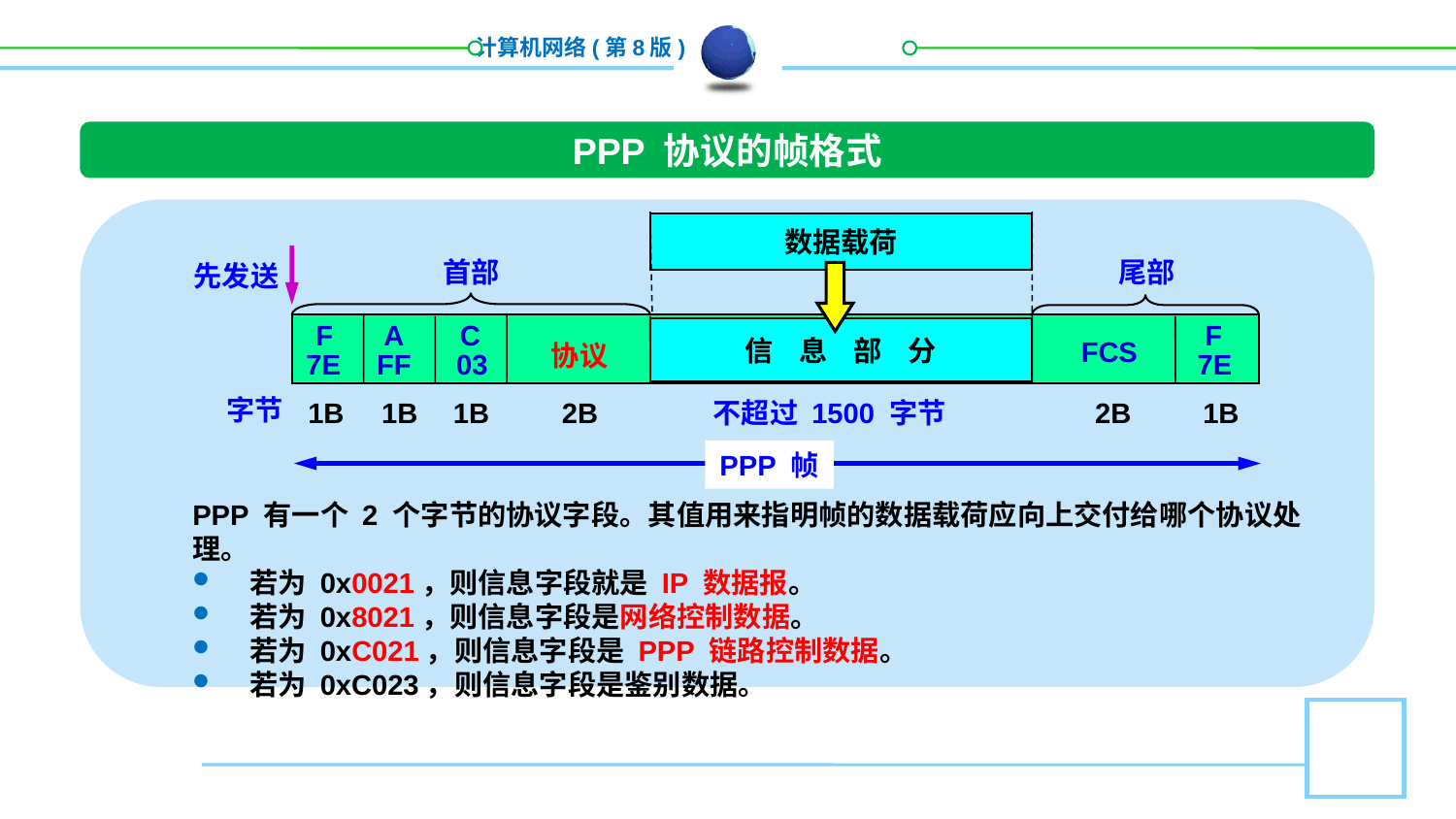

PPP 协议的帧格式

数据载荷

首部
尾部
先发送

F
A
F
C

信    息    部    分
FCS
协议
7E
FF
03
7E
字节
1B
1B
1B
2B
不超过 1500 字节
2B
1B
PPP 帧

PPP 有一个 2 个字节的协议字段。其值用来指明帧的数据载荷应向上交付给哪个协议处理。
若为 0x0021，则信息字段就是 IP 数据报。
若为 0x8021，则信息字段是网络控制数据。
若为 0xC021，则信息字段是 PPP 链路控制数据。
若为 0xC023，则信息字段是鉴别数据。